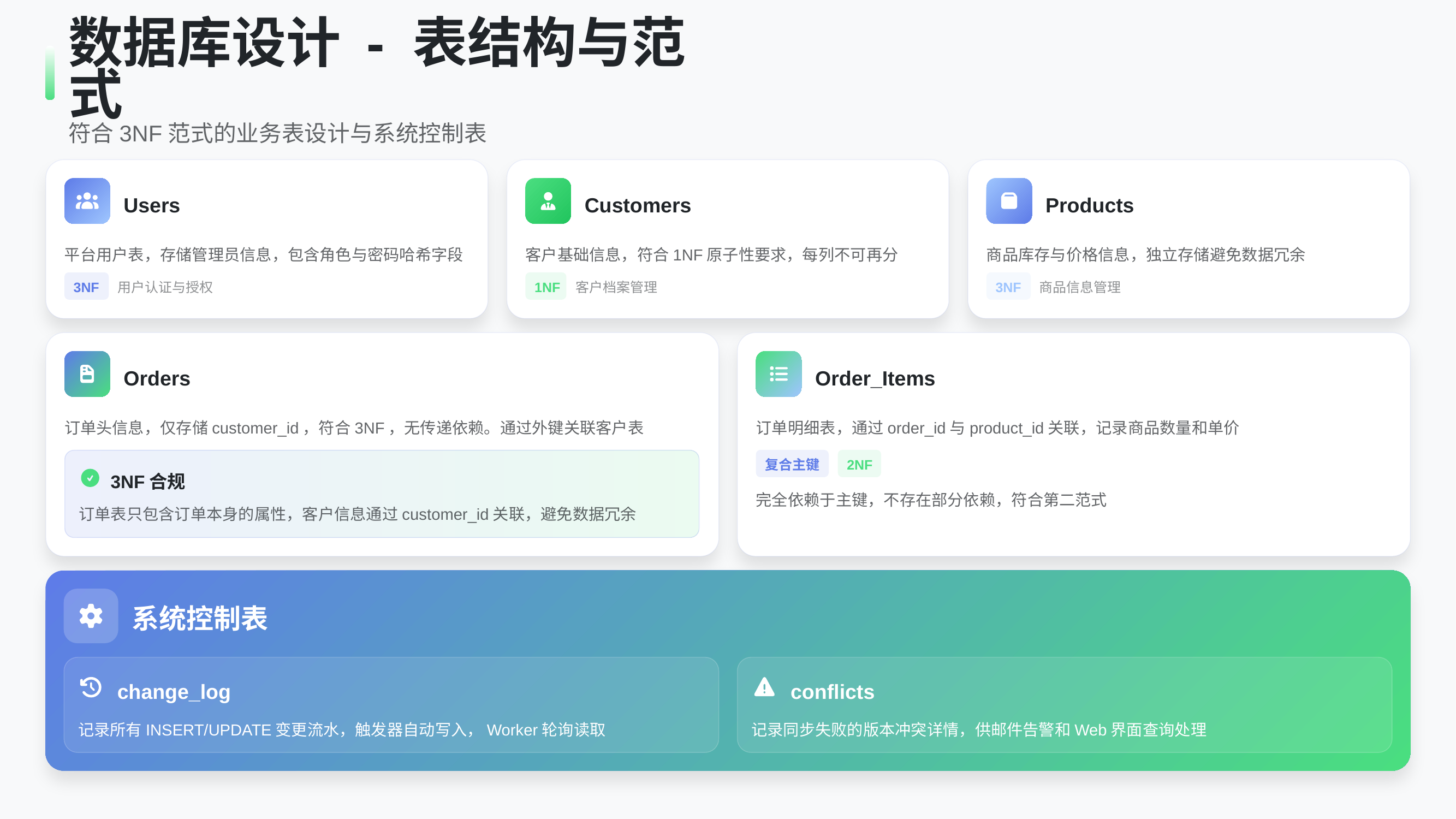

数据库设计 - 表结构与范式
符合3NF范式的业务表设计与系统控制表

Users
Customers
Products

平台用户表，存储管理员信息，包含角色与密码哈希字段
客户基础信息，符合1NF原子性要求，每列不可再分
商品库存与价格信息，独立存储避免数据冗余

3NF

1NF

3NF
用户认证与授权
客户档案管理
商品信息管理

Orders
Order_Items

订单头信息，仅存储customer_id，符合3NF，无传递依赖。通过外键关联客户表
订单明细表，通过order_id与product_id关联，记录商品数量和单价

复合主键

2NF

3NF合规

完全依赖于主键，不存在部分依赖，符合第二范式
订单表只包含订单本身的属性，客户信息通过customer_id关联，避免数据冗余

系统控制表

change_log
conflicts

记录所有INSERT/UPDATE变更流水，触发器自动写入，Worker轮询读取
记录同步失败的版本冲突详情，供邮件告警和Web界面查询处理